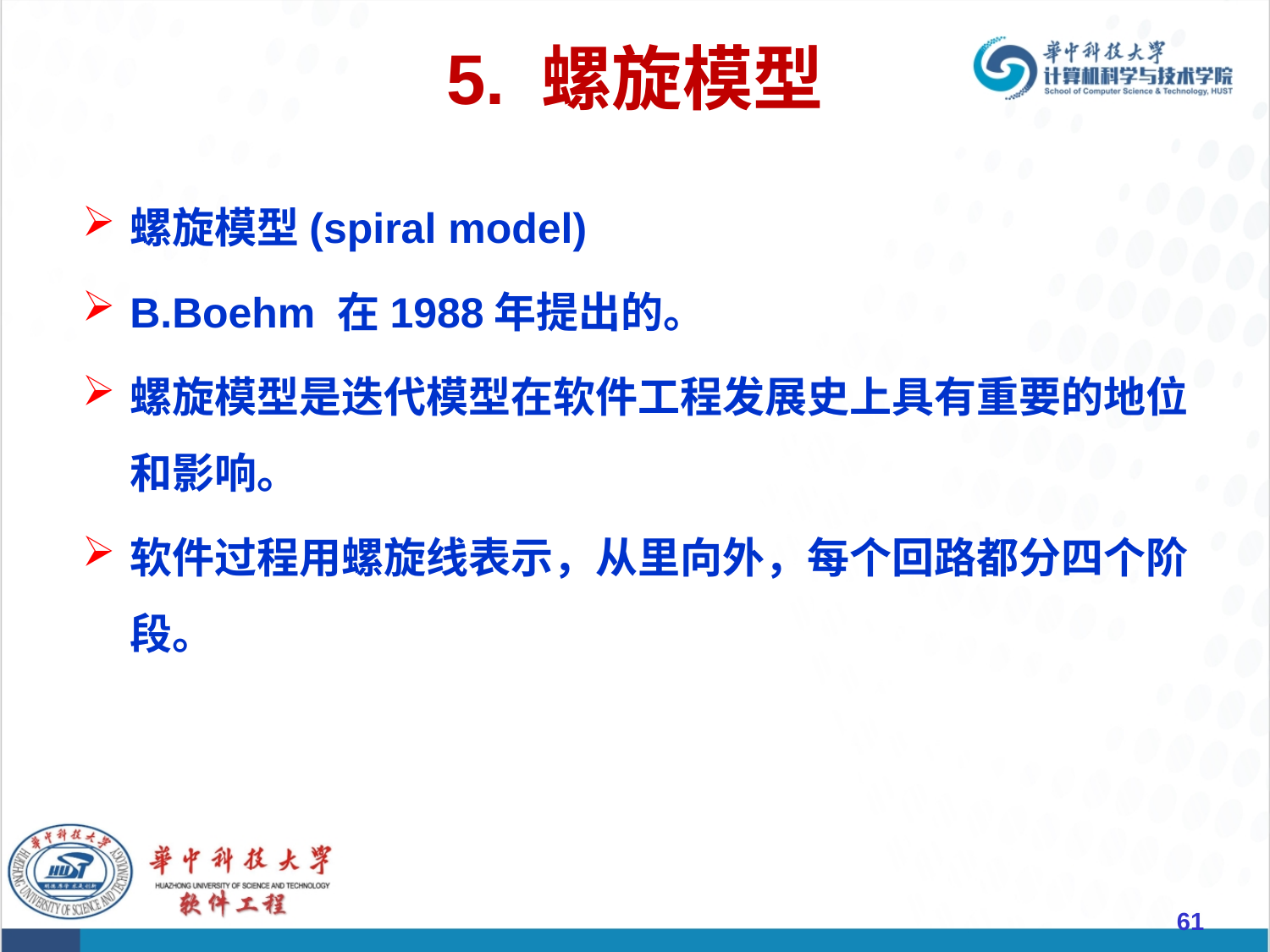

# 5. 螺旋模型
螺旋模型(spiral model)
B.Boehm 在1988年提出的。
螺旋模型是迭代模型在软件工程发展史上具有重要的地位和影响。
软件过程用螺旋线表示，从里向外，每个回路都分四个阶段。
61